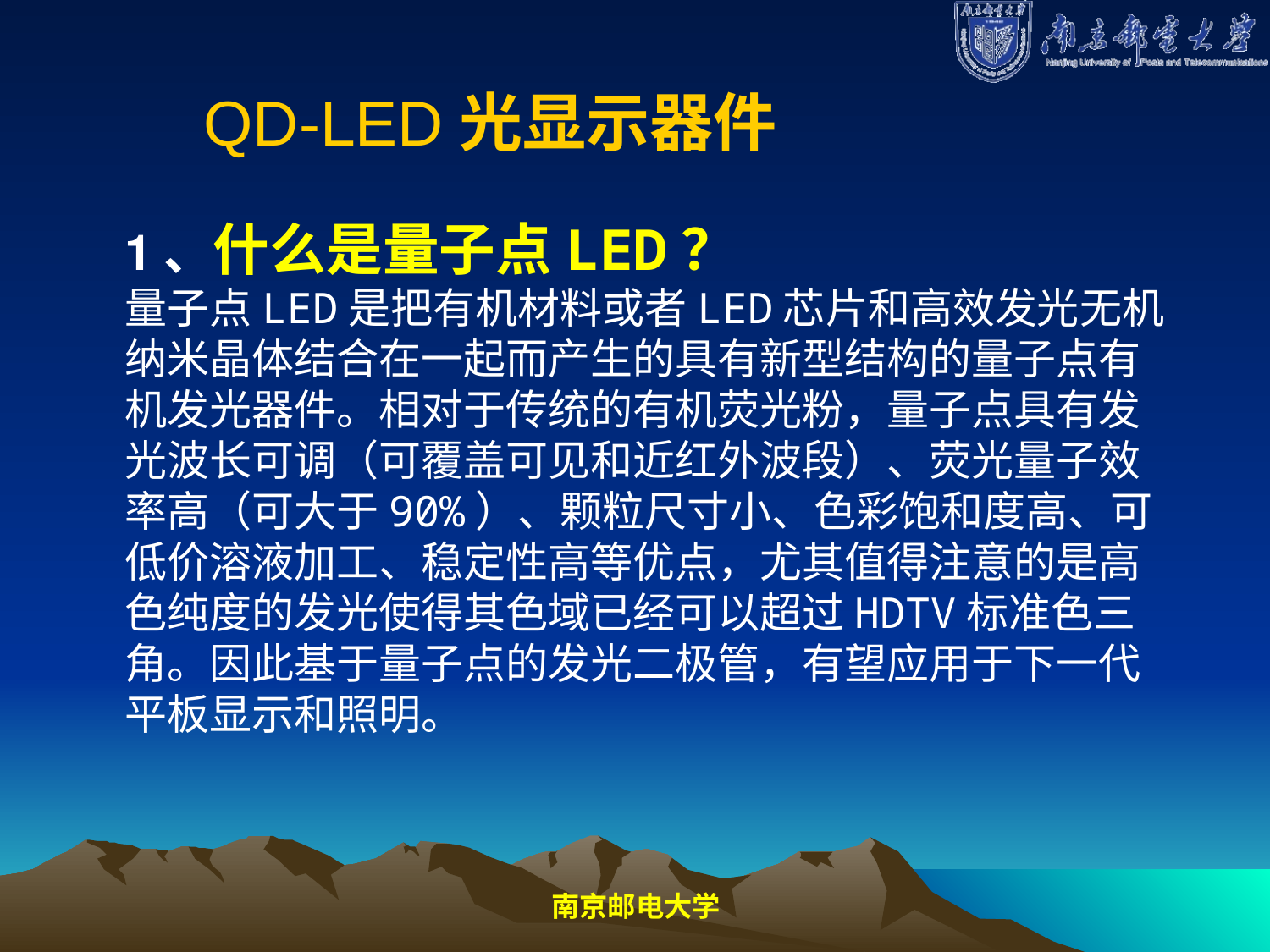

QD-LED光显示器件
1、什么是量子点LED？
量子点LED是把有机材料或者LED芯片和高效发光无机纳米晶体结合在一起而产生的具有新型结构的量子点有机发光器件。相对于传统的有机荧光粉，量子点具有发光波长可调（可覆盖可见和近红外波段）、荧光量子效率高（可大于90%）、颗粒尺寸小、色彩饱和度高、可低价溶液加工、稳定性高等优点，尤其值得注意的是高色纯度的发光使得其色域已经可以超过HDTV标准色三角。因此基于量子点的发光二极管，有望应用于下一代平板显示和照明。
南京邮电大学

69